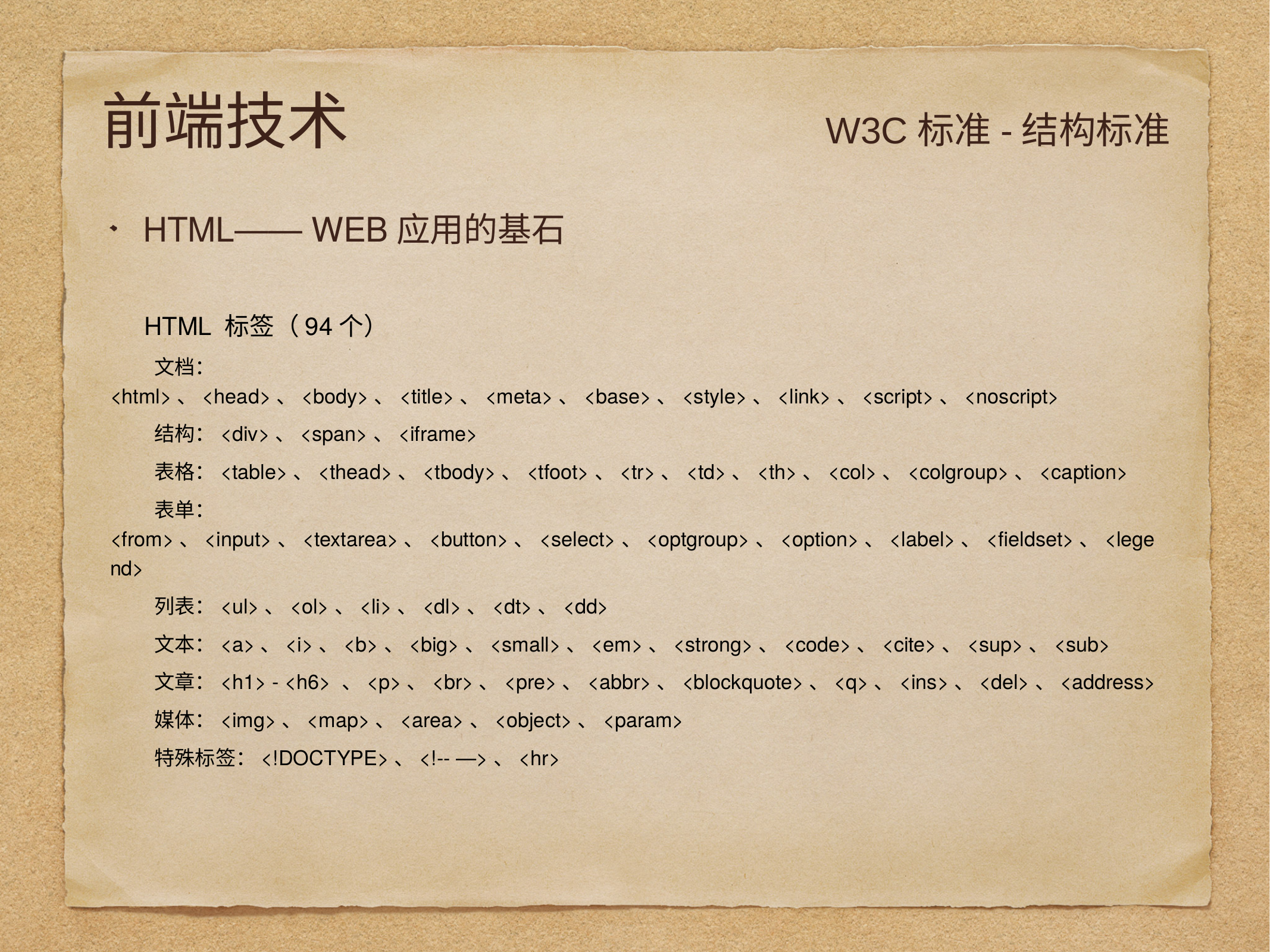

# 前端技术
W3C标准-结构标准
HTML—— WEB应用的基石

     HTML 标签（94个）
文档：<html>、<head>、<body>、<title>、<meta>、<base>、<style>、<link>、<script>、<noscript>
结构：<div>、<span>、<iframe>
表格：<table>、<thead>、<tbody>、<tfoot>、<tr>、<td>、<th>、<col>、<colgroup>、<caption>
表单：<from>、<input>、<textarea>、<button>、<select>、<optgroup>、<option>、<label>、<fieldset>、<legend>
列表：<ul>、<ol>、<li>、<dl>、<dt>、<dd>
文本：<a>、<i>、<b>、<big>、<small>、<em>、<strong>、<code>、<cite>、<sup>、<sub>
文章：<h1> - <h6> 、<p>、<br>、<pre>、<abbr>、<blockquote>、<q>、<ins>、<del>、<address>
媒体：<img>、<map>、<area>、<object>、<param>
特殊标签：<!DOCTYPE>、<!-- —>、<hr>